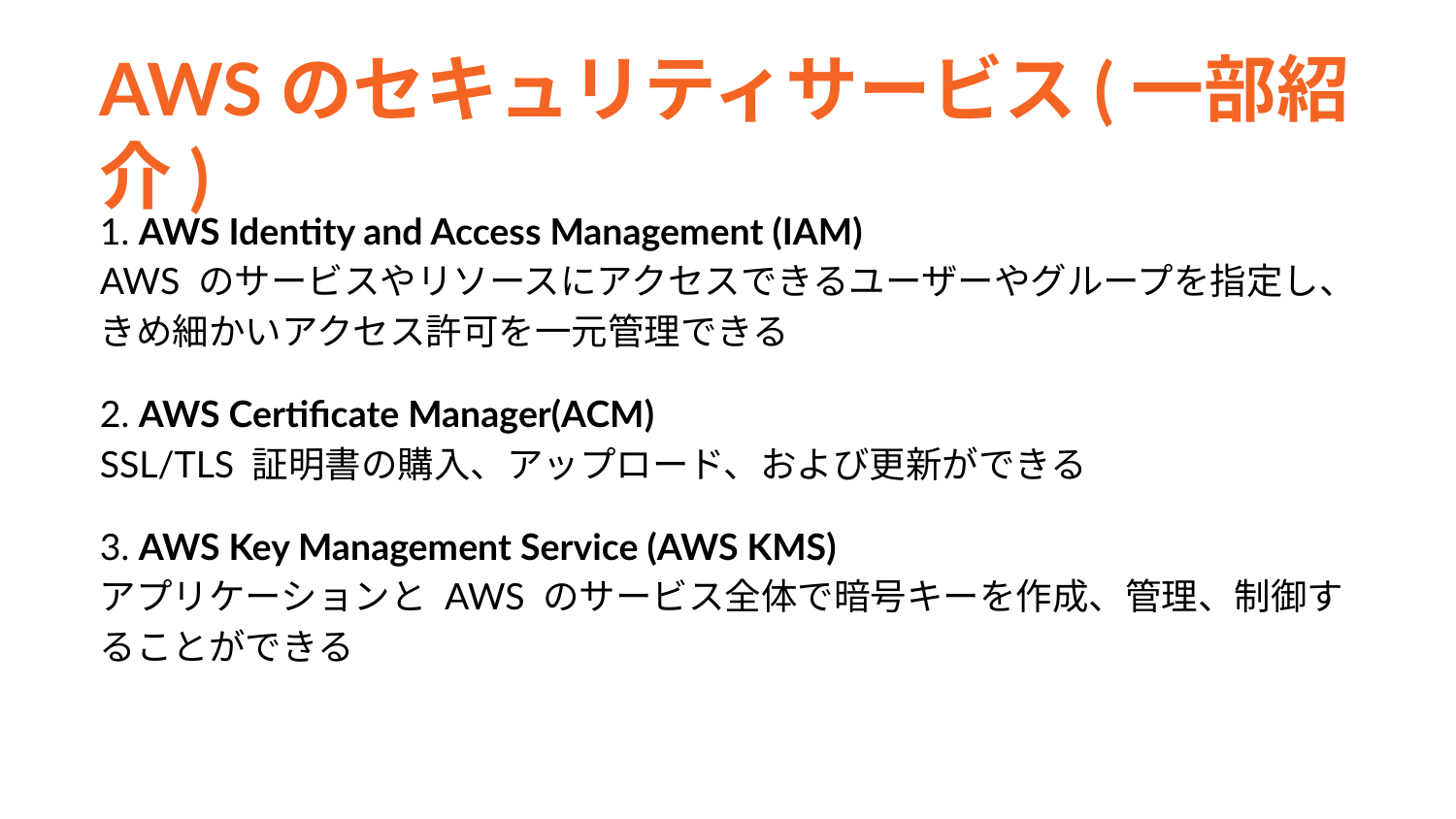

AWSのセキュリティサービス(一部紹介)
1. AWS Identity and Access Management (IAM)
AWS のサービスやリソースにアクセスできるユーザーやグループを指定し、きめ細かいアクセス許可を一元管理できる
2. AWS Certificate Manager(ACM)
SSL/TLS 証明書の購入、アップロード、および更新ができる
3. AWS Key Management Service (AWS KMS)
アプリケーションと AWS のサービス全体で暗号キーを作成、管理、制御することができる